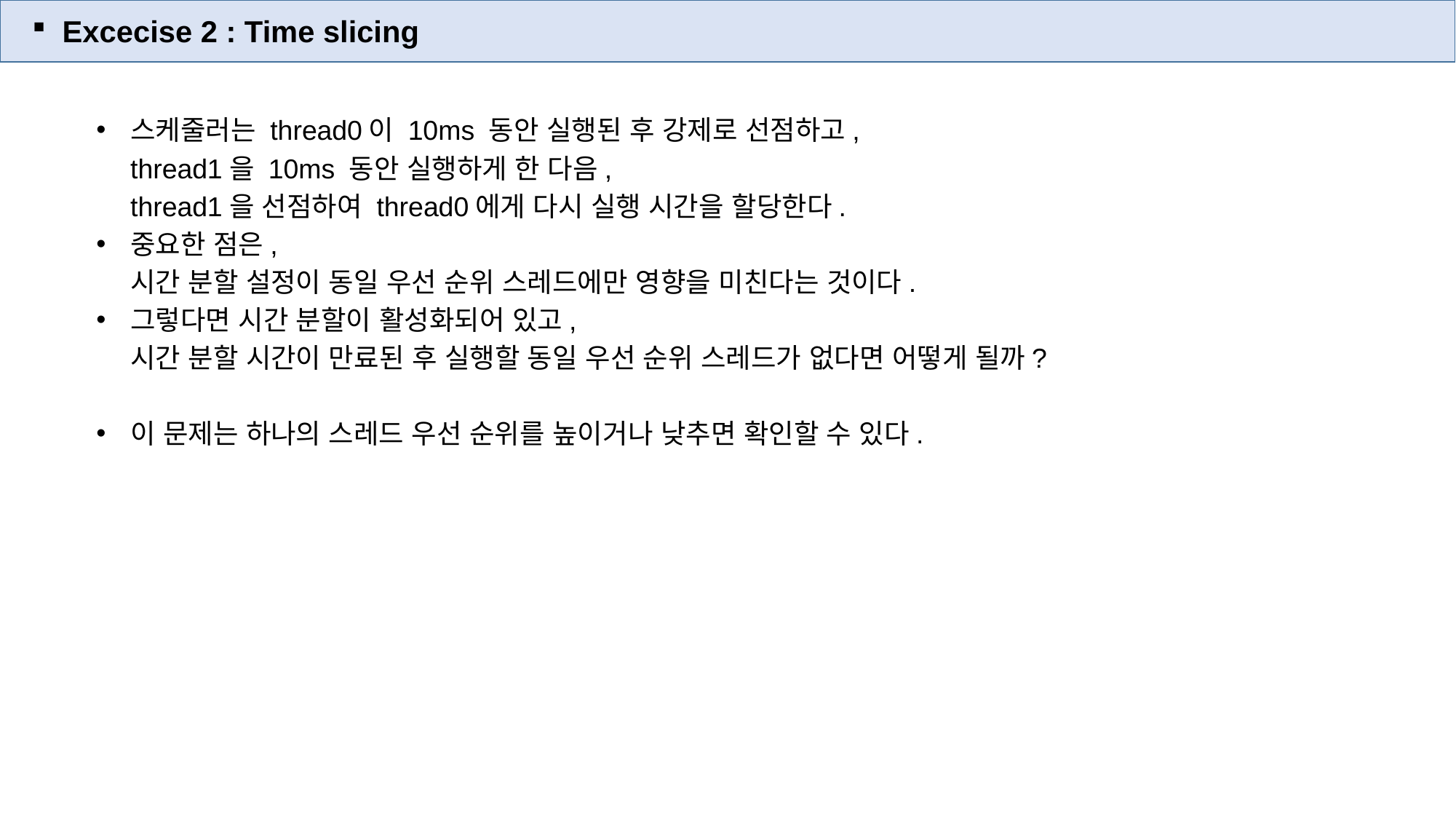

Excecise 2 : Time slicing

스케줄러는 thread0이 10ms 동안 실행된 후 강제로 선점하고,
thread1을 10ms 동안 실행하게 한 다음,
thread1을 선점하여 thread0에게 다시 실행 시간을 할당한다.
중요한 점은,
시간 분할 설정이 동일 우선 순위 스레드에만 영향을 미친다는 것이다.
그렇다면 시간 분할이 활성화되어 있고,
시간 분할 시간이 만료된 후 실행할 동일 우선 순위 스레드가 없다면 어떻게 될까?

이 문제는 하나의 스레드 우선 순위를 높이거나 낮추면 확인할 수 있다.